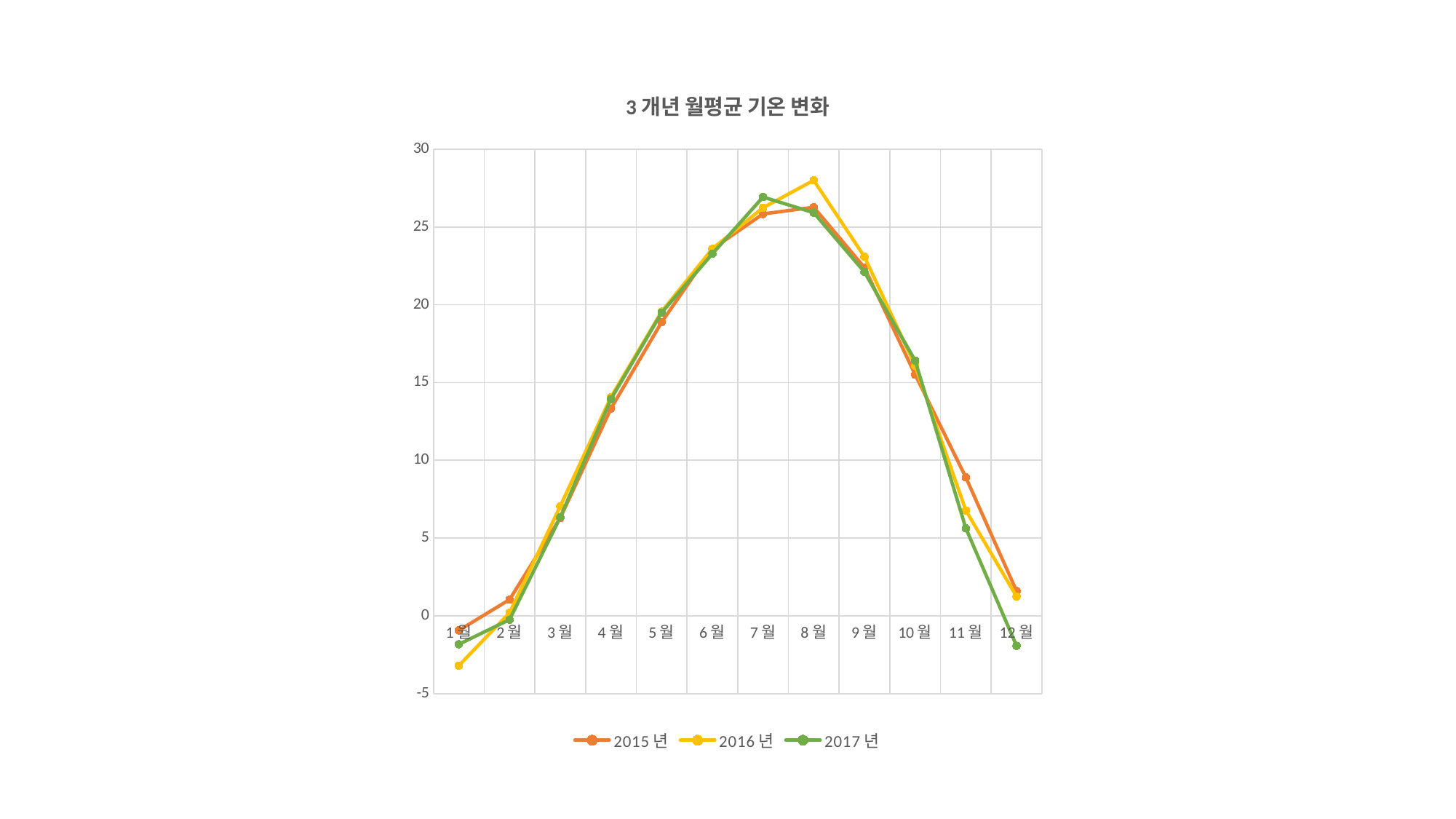

### Chart: 3개년 월평균 기온 변화

| Category | 2015년 | 2016년 | 2017년 |
|---|---|---|---|
| 1월 | -0.935483870967741 | -3.2 | -1.82903225806451 |
| 2월 | 1.04285714285714 | 0.193103448275862 | -0.246428571428571 |
| 3월 | 6.29032258064516 | 7.04516129032257 | 6.3258064516129 |
| 4월 | 13.3266666666666 | 14.0666666666666 | 13.9333333333333 |
| 5월 | 18.8838709677419 | 19.558064516129 | 19.4935483870967 |
| 6월 | 23.5866666666666 | 23.5966666666666 | 23.2733333333333 |
| 7월 | 25.8354838709677 | 26.2354838709677 | 26.9225806451612 |
| 8월 | 26.2677419354838 | 27.9967741935483 | 25.916129032258 |
| 9월 | 22.3899999999999 | 23.0833333333333 | 22.1033333333333 |
| 10월 | 15.5064516129032 | 16.0806451612903 | 16.4096774193548 |
| 11월 | 8.9 | 6.77333333333333 | 5.62666666666666 |
| 12월 | 1.59354838709677 | 1.24516129032258 | -1.92903225806451 |